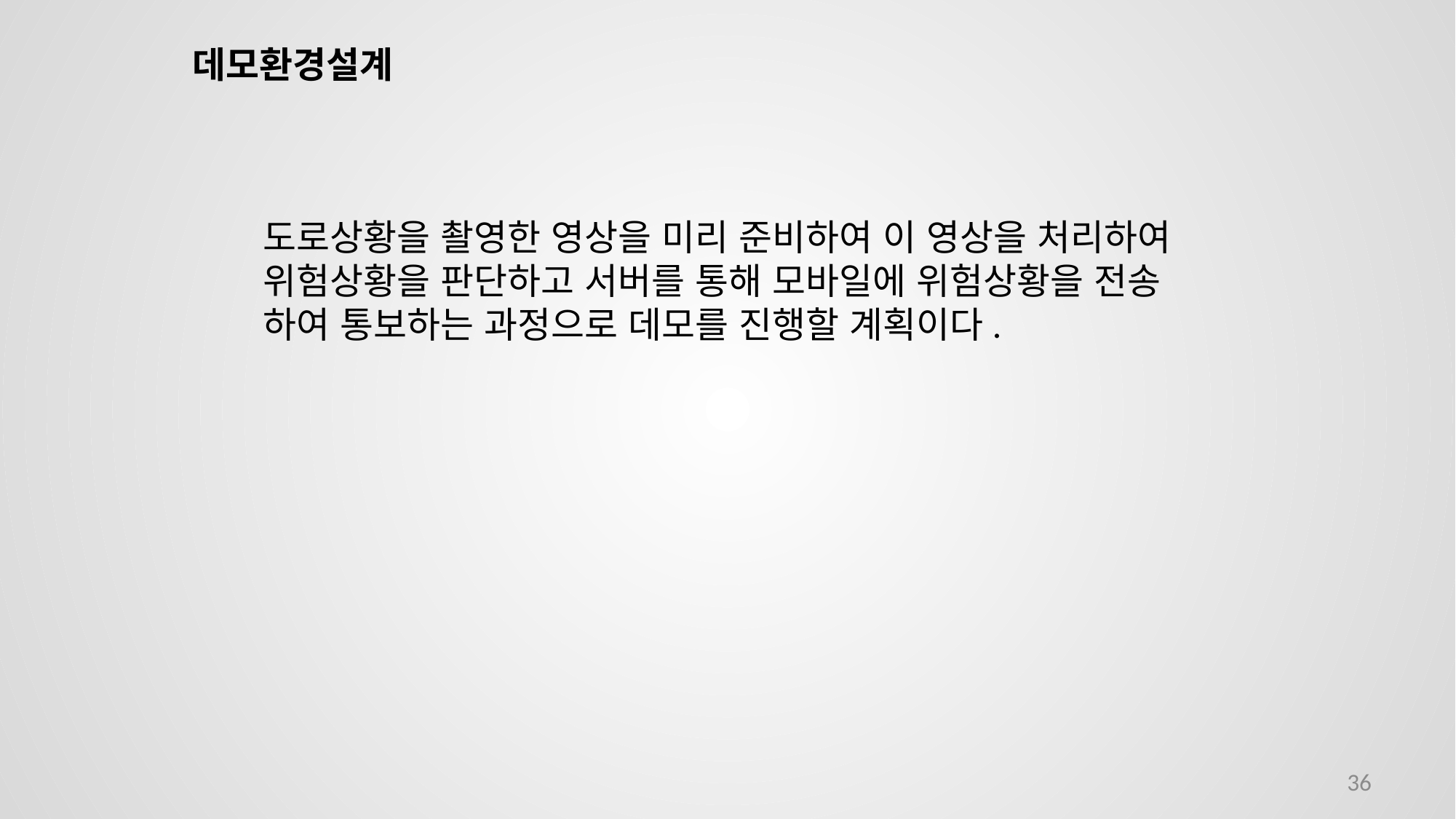

데모환경설계
도로상황을 촬영한 영상을 미리 준비하여 이 영상을 처리하여
위험상황을 판단하고 서버를 통해 모바일에 위험상황을 전송
하여 통보하는 과정으로 데모를 진행할 계획이다.
36